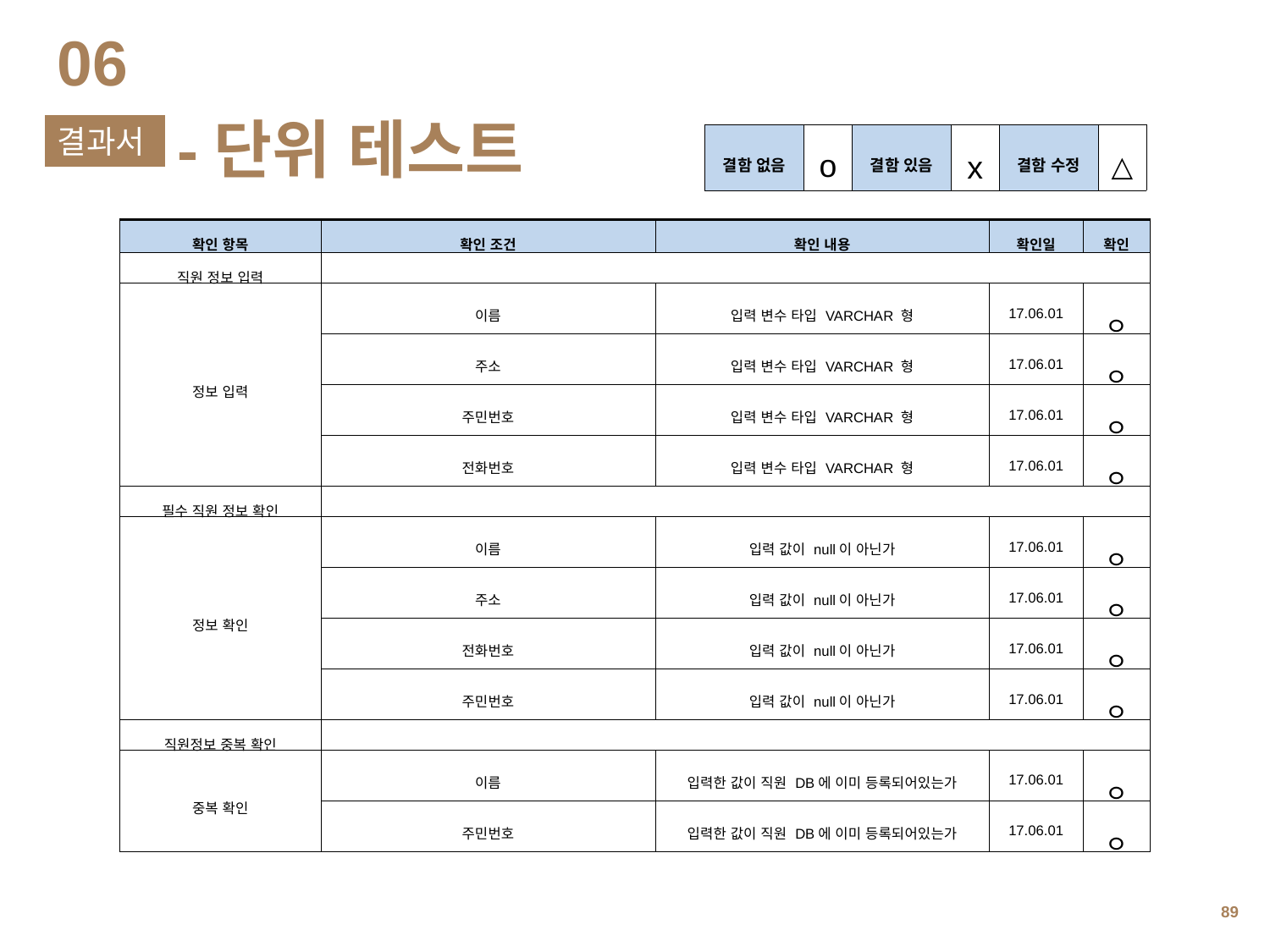

06
-단위 테스트
결과서
| 결함 없음 | o | 결함 있음 | x | 결함 수정 | △ |
| --- | --- | --- | --- | --- | --- |
| 확인 항목 | 확인 조건 | 확인 내용 | 확인일 | 확인 |
| --- | --- | --- | --- | --- |
| 직원 정보 입력 |  |  |  |  |
| 정보 입력 | 이름 | 입력 변수 타입 VARCHAR 형 | 17.06.01 | ㅇ |
|  | 주소 | 입력 변수 타입 VARCHAR 형 | 17.06.01 | ㅇ |
|  | 주민번호 | 입력 변수 타입 VARCHAR 형 | 17.06.01 | ㅇ |
|  | 전화번호 | 입력 변수 타입 VARCHAR 형 | 17.06.01 | ㅇ |
| 필수 직원 정보 확인 |  |  |  |  |
| 정보 확인 | 이름 | 입력 값이 null이 아닌가 | 17.06.01 | ㅇ |
|  | 주소 | 입력 값이 null이 아닌가 | 17.06.01 | ㅇ |
|  | 전화번호 | 입력 값이 null이 아닌가 | 17.06.01 | ㅇ |
|  | 주민번호 | 입력 값이 null이 아닌가 | 17.06.01 | ㅇ |
| 직원정보 중복 확인 |  |  |  |  |
| 중복 확인 | 이름 | 입력한 값이 직원 DB에 이미 등록되어있는가 | 17.06.01 | ㅇ |
|  | 주민번호 | 입력한 값이 직원 DB에 이미 등록되어있는가 | 17.06.01 | ㅇ |

89